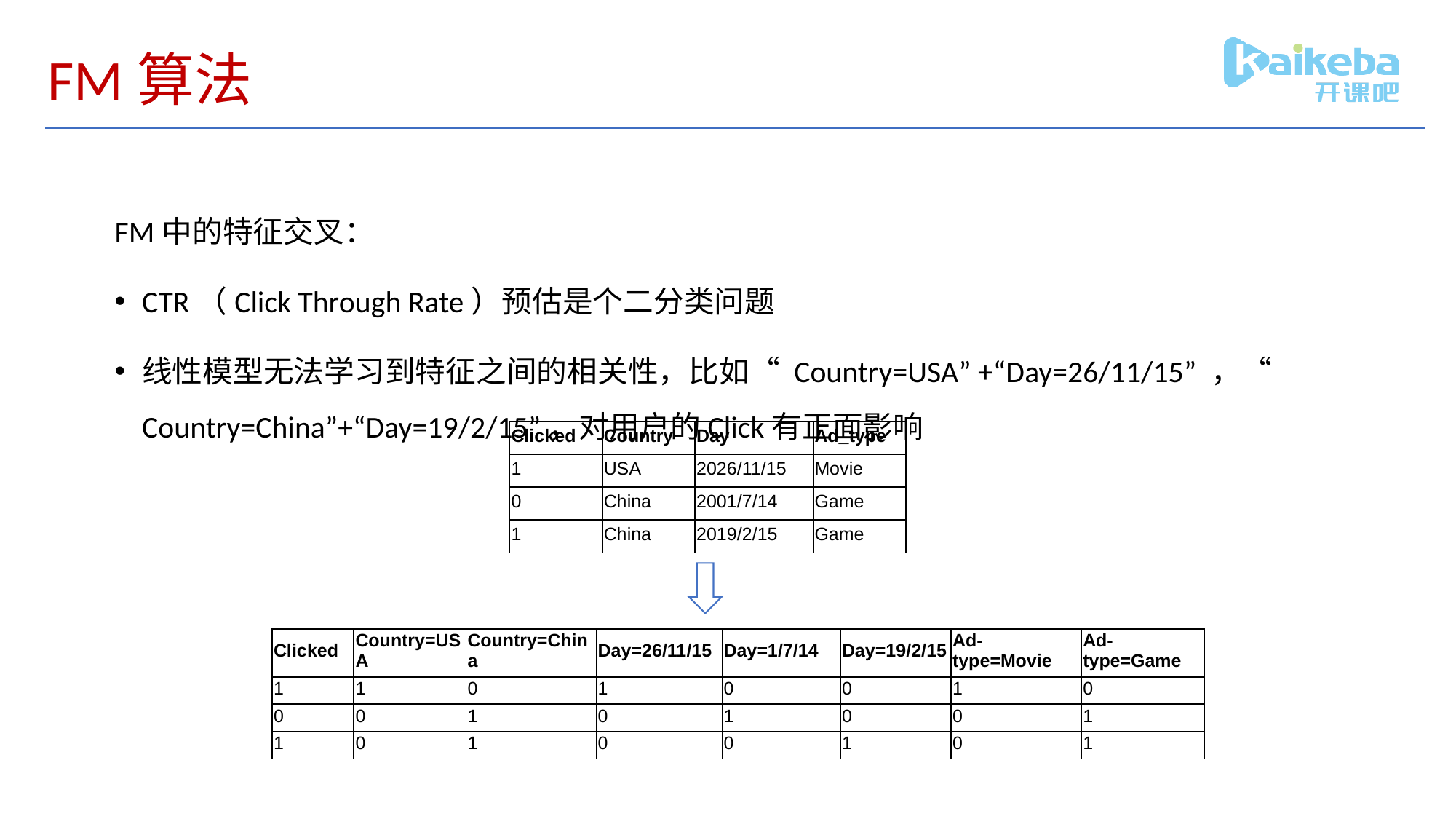

# FM算法
FM中的特征交叉：
CTR（Click Through Rate）预估是个二分类问题
线性模型无法学习到特征之间的相关性，比如“ Country=USA” +“Day=26/11/15” ，“ Country=China”+“Day=19/2/15”，对用户的Click有正面影响

| Clicked | Country | Day | Ad\_type |
| --- | --- | --- | --- |
| 1 | USA | 2026/11/15 | Movie |
| 0 | China | 2001/7/14 | Game |
| 1 | China | 2019/2/15 | Game |

| Clicked | Country=USA | Country=China | Day=26/11/15 | Day=1/7/14 | Day=19/2/15 | Ad-type=Movie | Ad-type=Game |
| --- | --- | --- | --- | --- | --- | --- | --- |
| 1 | 1 | 0 | 1 | 0 | 0 | 1 | 0 |
| 0 | 0 | 1 | 0 | 1 | 0 | 0 | 1 |
| 1 | 0 | 1 | 0 | 0 | 1 | 0 | 1 |